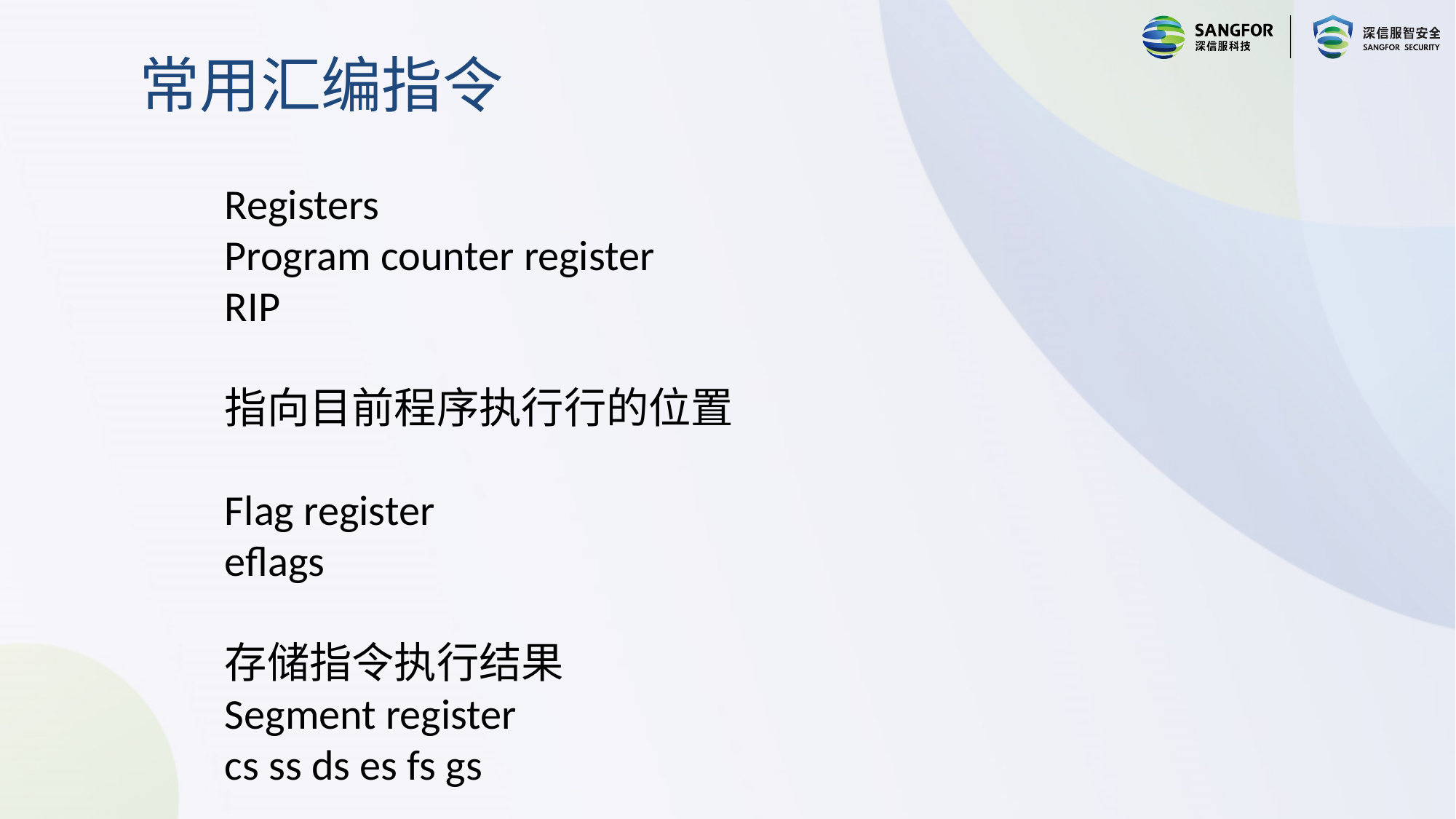

常用汇编指令
Registers
Program counter register
RIP

指向目前程序执行行的位置

Flag register
eflags

存储指令执行结果
Segment register
cs ss ds es fs gs